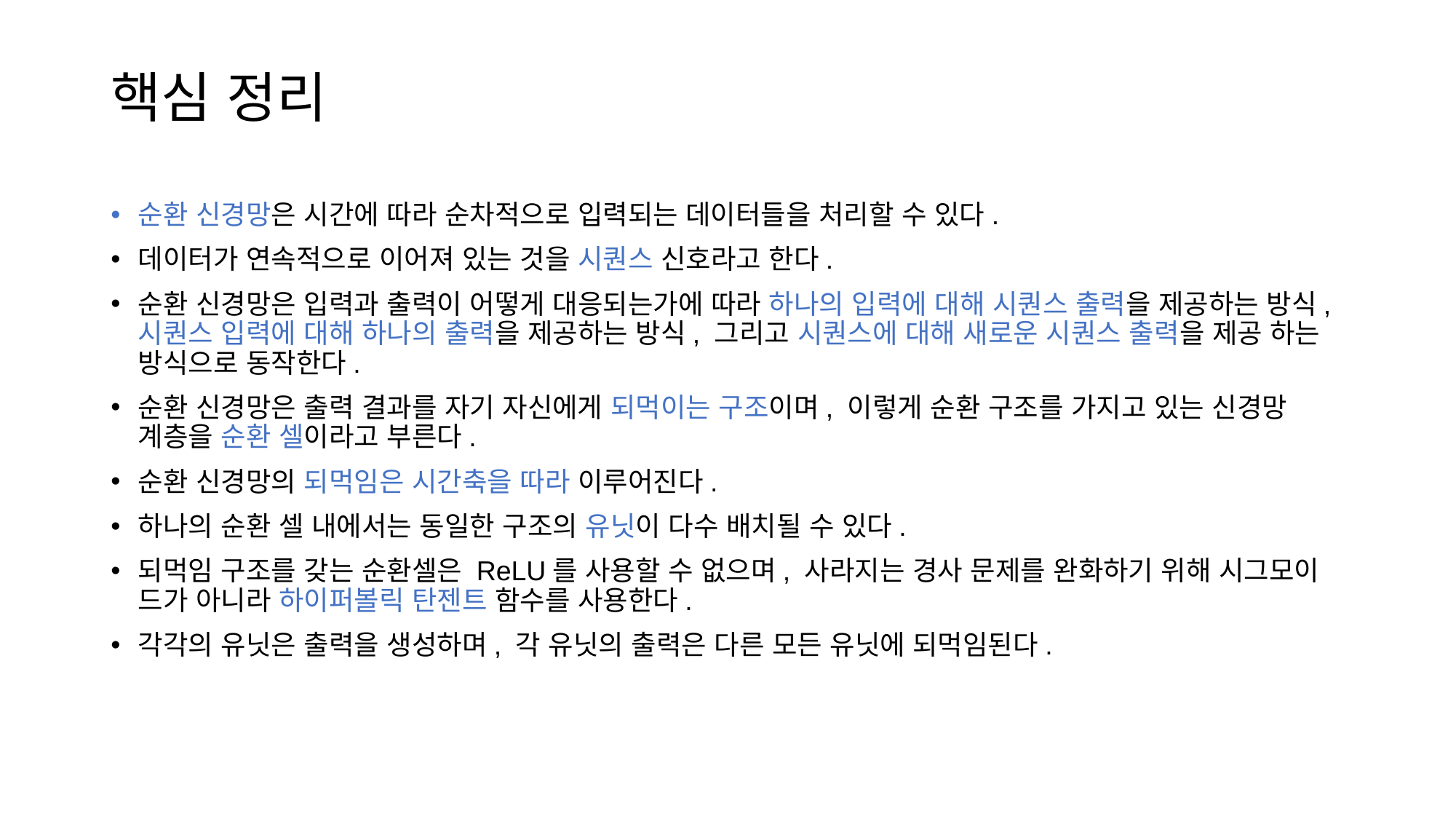

# 핵심 정리
순환 신경망은 시간에 따라 순차적으로 입력되는 데이터들을 처리할 수 있다.
데이터가 연속적으로 이어져 있는 것을 시퀀스 신호라고 한다.
순환 신경망은 입력과 출력이 어떻게 대응되는가에 따라 하나의 입력에 대해 시퀀스 출력을 제공하는 방식, 시퀀스 입력에 대해 하나의 출력을 제공하는 방식, 그리고 시퀀스에 대해 새로운 시퀀스 출력을 제공 하는 방식으로 동작한다.
순환 신경망은 출력 결과를 자기 자신에게 되먹이는 구조이며, 이렇게 순환 구조를 가지고 있는 신경망 계층을 순환 셀이라고 부른다.
순환 신경망의 되먹임은 시간축을 따라 이루어진다.
하나의 순환 셀 내에서는 동일한 구조의 유닛이 다수 배치될 수 있다.
되먹임 구조를 갖는 순환셀은 ReLU를 사용할 수 없으며, 사라지는 경사 문제를 완화하기 위해 시그모이 드가 아니라 하이퍼볼릭 탄젠트 함수를 사용한다.
각각의 유닛은 출력을 생성하며, 각 유닛의 출력은 다른 모든 유닛에 되먹임된다.